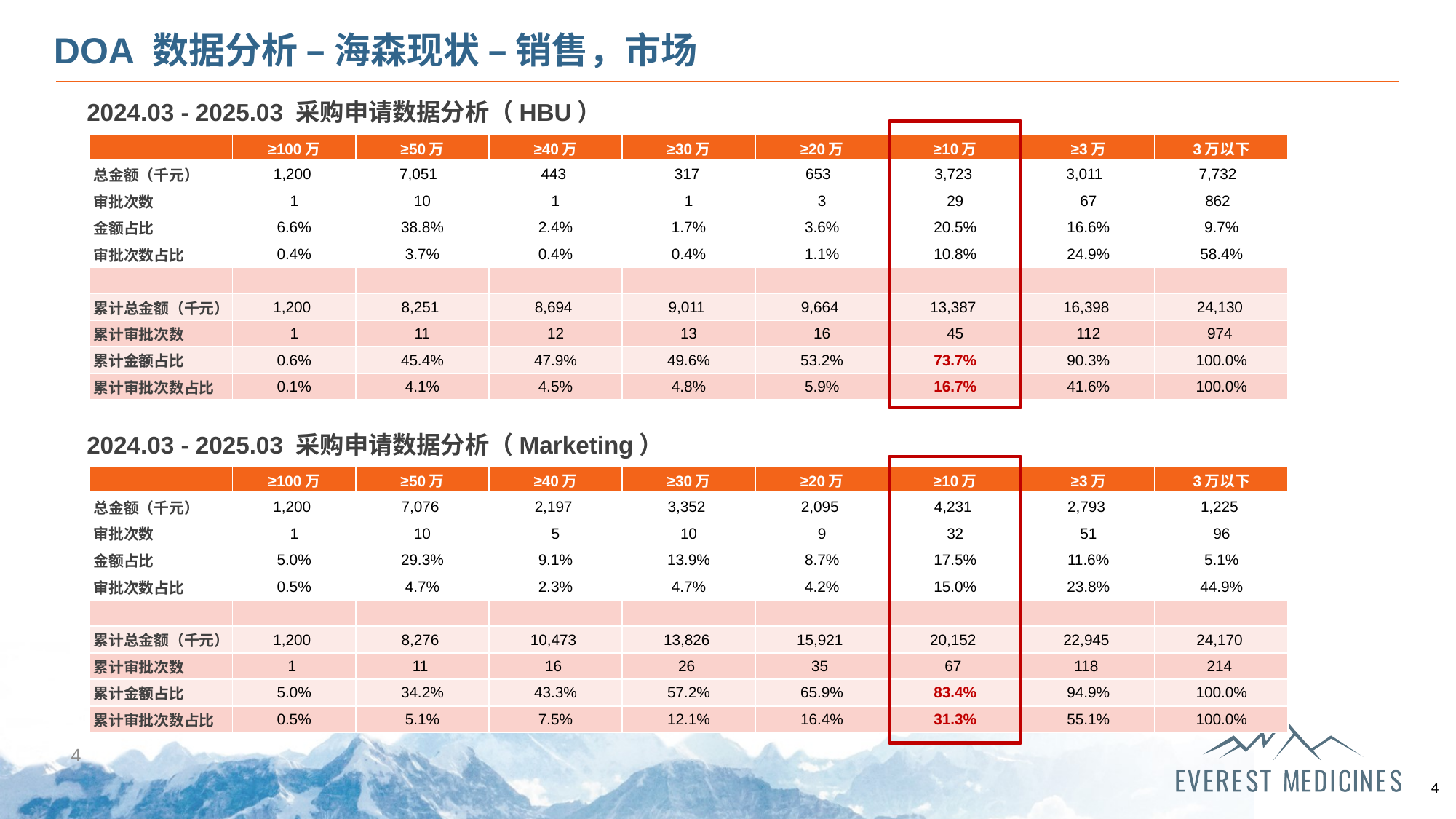

DOA 数据分析 – 海森现状 – 销售，市场
2024.03 - 2025.03 采购申请数据分析（HBU）

|  | ≥100万 | ≥50万 | ≥40万 | ≥30万 | ≥20万 | ≥10万 | ≥3万 | 3万以下 |
| --- | --- | --- | --- | --- | --- | --- | --- | --- |
| 总金额（千元） | 1,200 | 7,051 | 443 | 317 | 653 | 3,723 | 3,011 | 7,732 |
| 审批次数 | 1 | 10 | 1 | 1 | 3 | 29 | 67 | 862 |
| 金额占比 | 6.6% | 38.8% | 2.4% | 1.7% | 3.6% | 20.5% | 16.6% | 9.7% |
| 审批次数占比 | 0.4% | 3.7% | 0.4% | 0.4% | 1.1% | 10.8% | 24.9% | 58.4% |
|  |  |  |  |  |  |  |  |  |
| 累计总金额（千元） | 1,200 | 8,251 | 8,694 | 9,011 | 9,664 | 13,387 | 16,398 | 24,130 |
| 累计审批次数 | 1 | 11 | 12 | 13 | 16 | 45 | 112 | 974 |
| 累计金额占比 | 0.6% | 45.4% | 47.9% | 49.6% | 53.2% | 73.7% | 90.3% | 100.0% |
| 累计审批次数占比 | 0.1% | 4.1% | 4.5% | 4.8% | 5.9% | 16.7% | 41.6% | 100.0% |
2024.03 - 2025.03 采购申请数据分析（Marketing）

|  | ≥100万 | ≥50万 | ≥40万 | ≥30万 | ≥20万 | ≥10万 | ≥3万 | 3万以下 |
| --- | --- | --- | --- | --- | --- | --- | --- | --- |
| 总金额（千元） | 1,200 | 7,076 | 2,197 | 3,352 | 2,095 | 4,231 | 2,793 | 1,225 |
| 审批次数 | 1 | 10 | 5 | 10 | 9 | 32 | 51 | 96 |
| 金额占比 | 5.0% | 29.3% | 9.1% | 13.9% | 8.7% | 17.5% | 11.6% | 5.1% |
| 审批次数占比 | 0.5% | 4.7% | 2.3% | 4.7% | 4.2% | 15.0% | 23.8% | 44.9% |
|  |  |  |  |  |  |  |  |  |
| 累计总金额（千元） | 1,200 | 8,276 | 10,473 | 13,826 | 15,921 | 20,152 | 22,945 | 24,170 |
| 累计审批次数 | 1 | 11 | 16 | 26 | 35 | 67 | 118 | 214 |
| 累计金额占比 | 5.0% | 34.2% | 43.3% | 57.2% | 65.9% | 83.4% | 94.9% | 100.0% |
| 累计审批次数占比 | 0.5% | 5.1% | 7.5% | 12.1% | 16.4% | 31.3% | 55.1% | 100.0% |
4